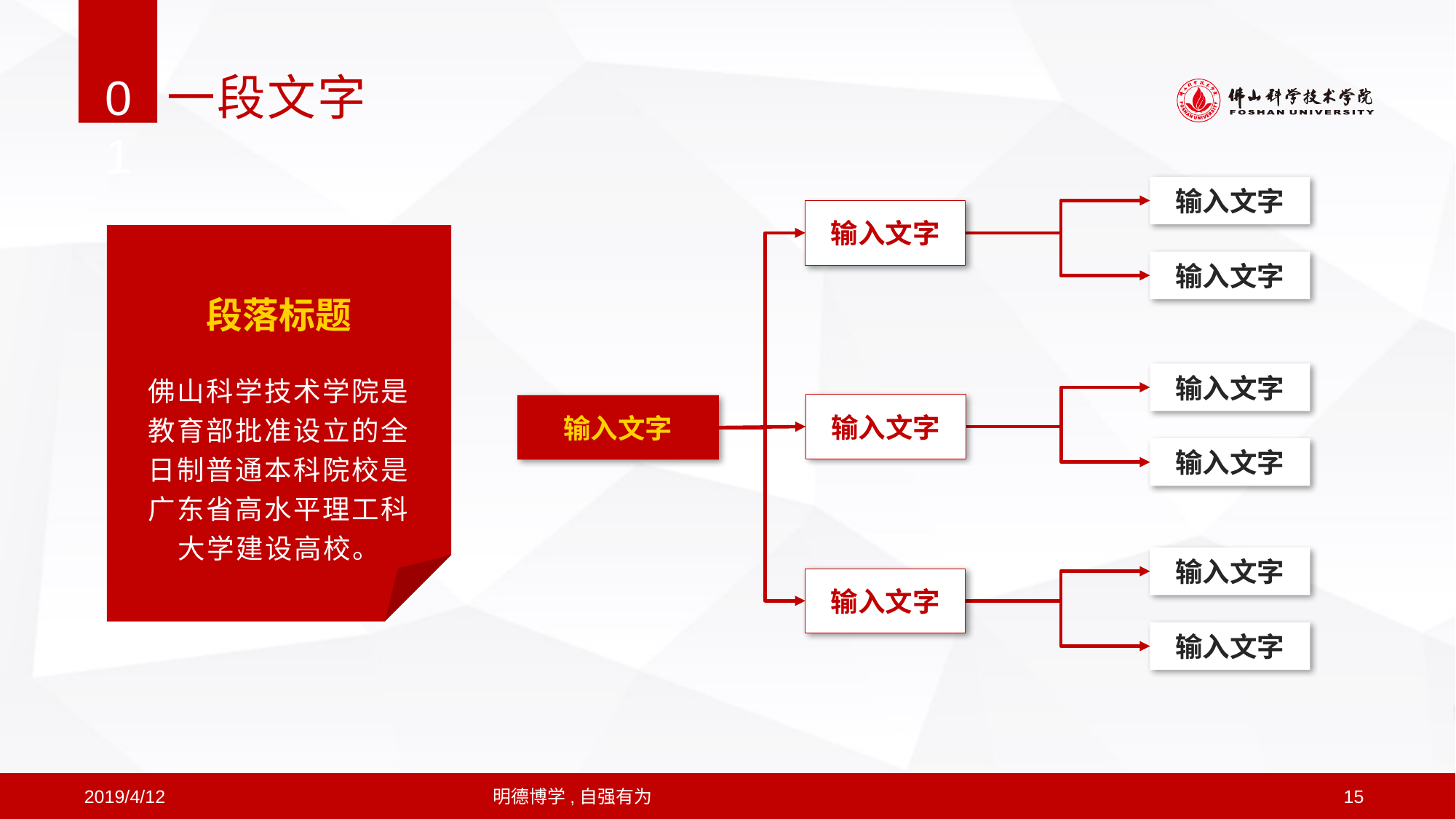

01
一段文字
输入文字
输入文字
输入文字
输入文字
输入文字
输入文字
输入文字
输入文字
输入文字
输入文字

段落标题
佛山科学技术学院是教育部批准设立的全日制普通本科院校是广东省高水平理工科大学建设高校。
2019/4/12
明德博学,自强有为
15